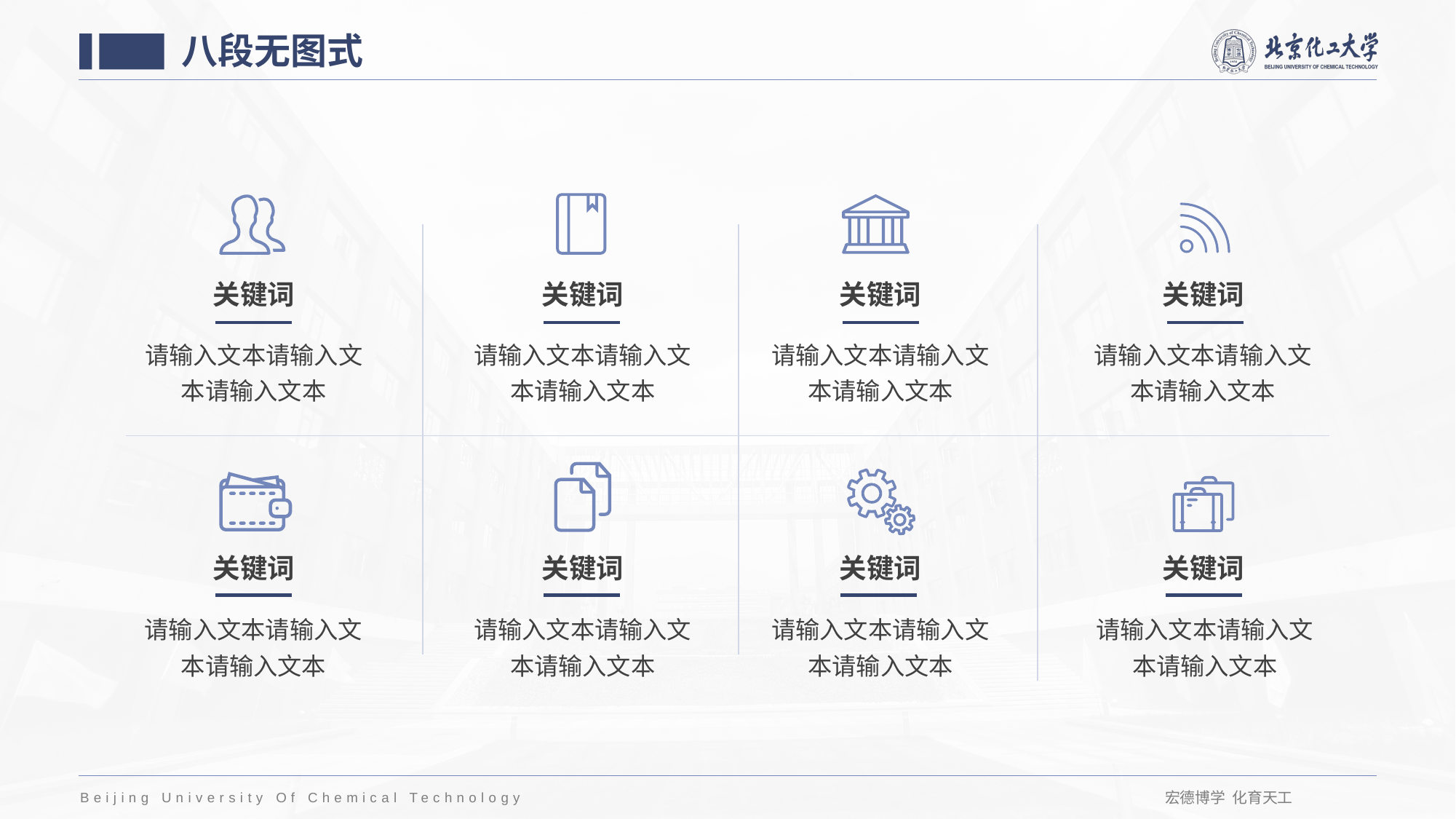

八段无图式

关键词
关键词
关键词
关键词
请输入文本请输入文本请输入文本
请输入文本请输入文本请输入文本
请输入文本请输入文本请输入文本
请输入文本请输入文本请输入文本

关键词
关键词
关键词
关键词
请输入文本请输入文本请输入文本
请输入文本请输入文本请输入文本
请输入文本请输入文本请输入文本
请输入文本请输入文本请输入文本